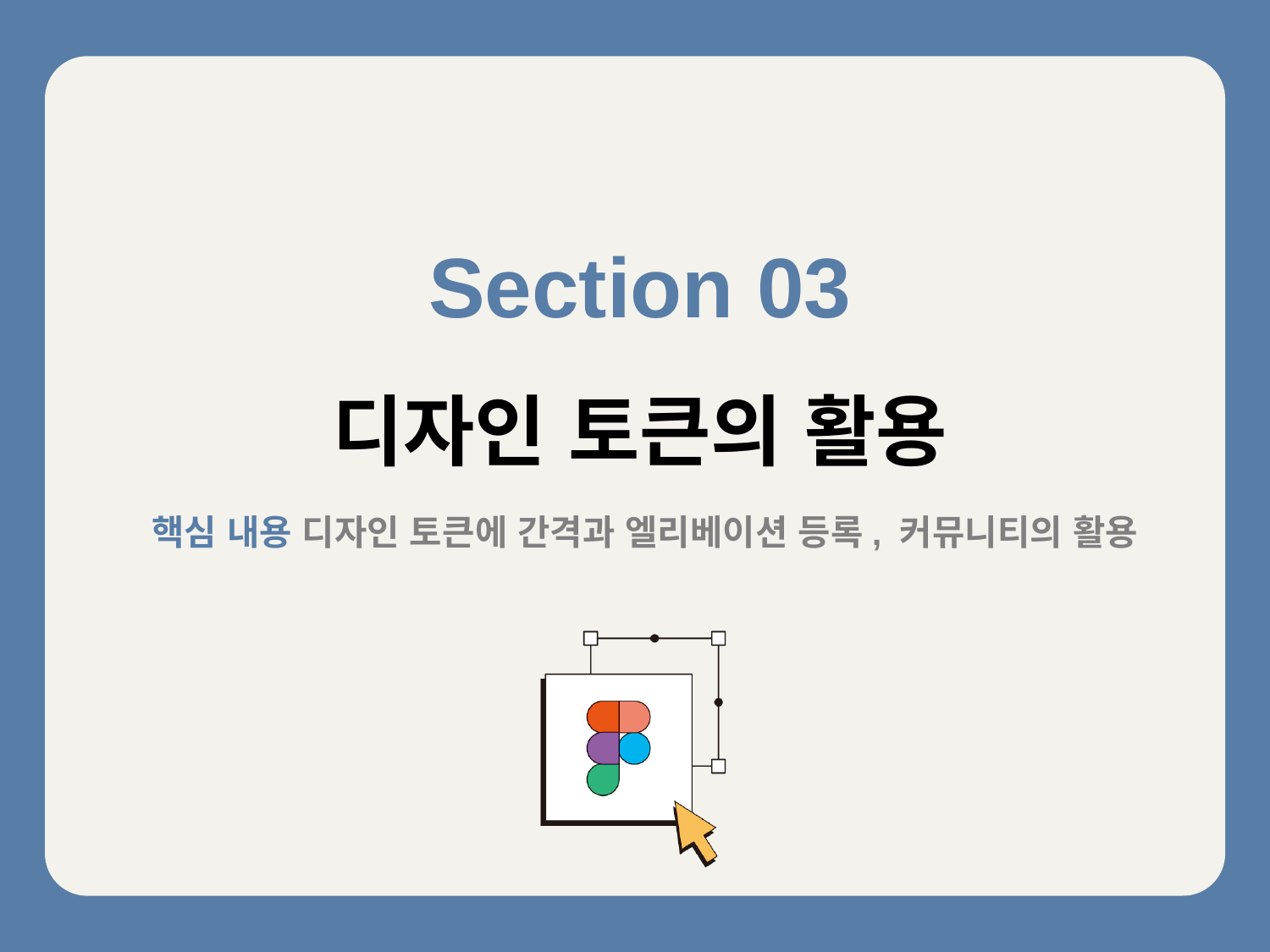

Section 03
디자인 토큰의 활용
핵심 내용 디자인 토큰에 간격과 엘리베이션 등록, 커뮤니티의 활용